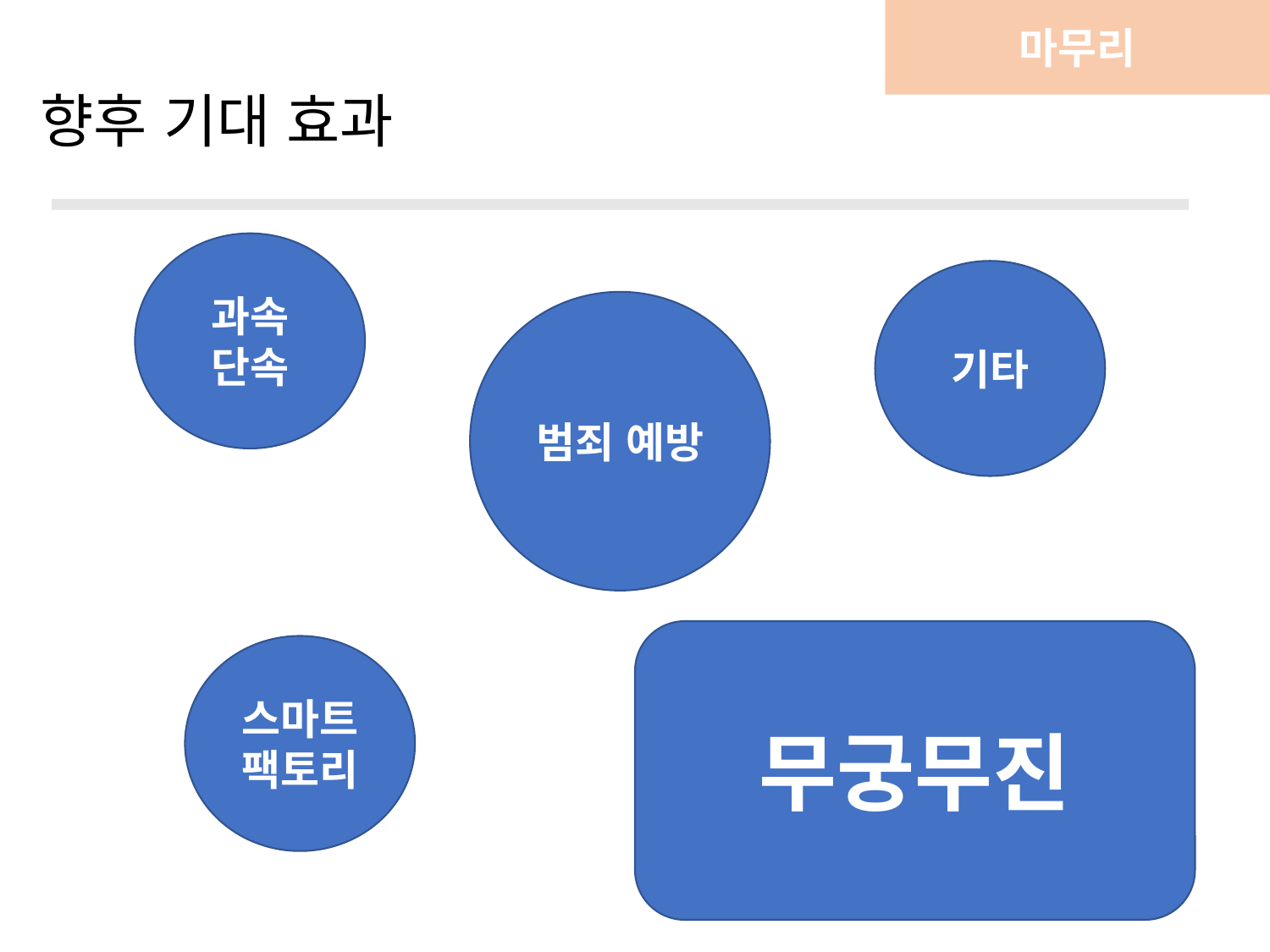

마무리
향후 기대 효과

과속 단속
기타
범죄 예방
무궁무진
스마트 팩토리